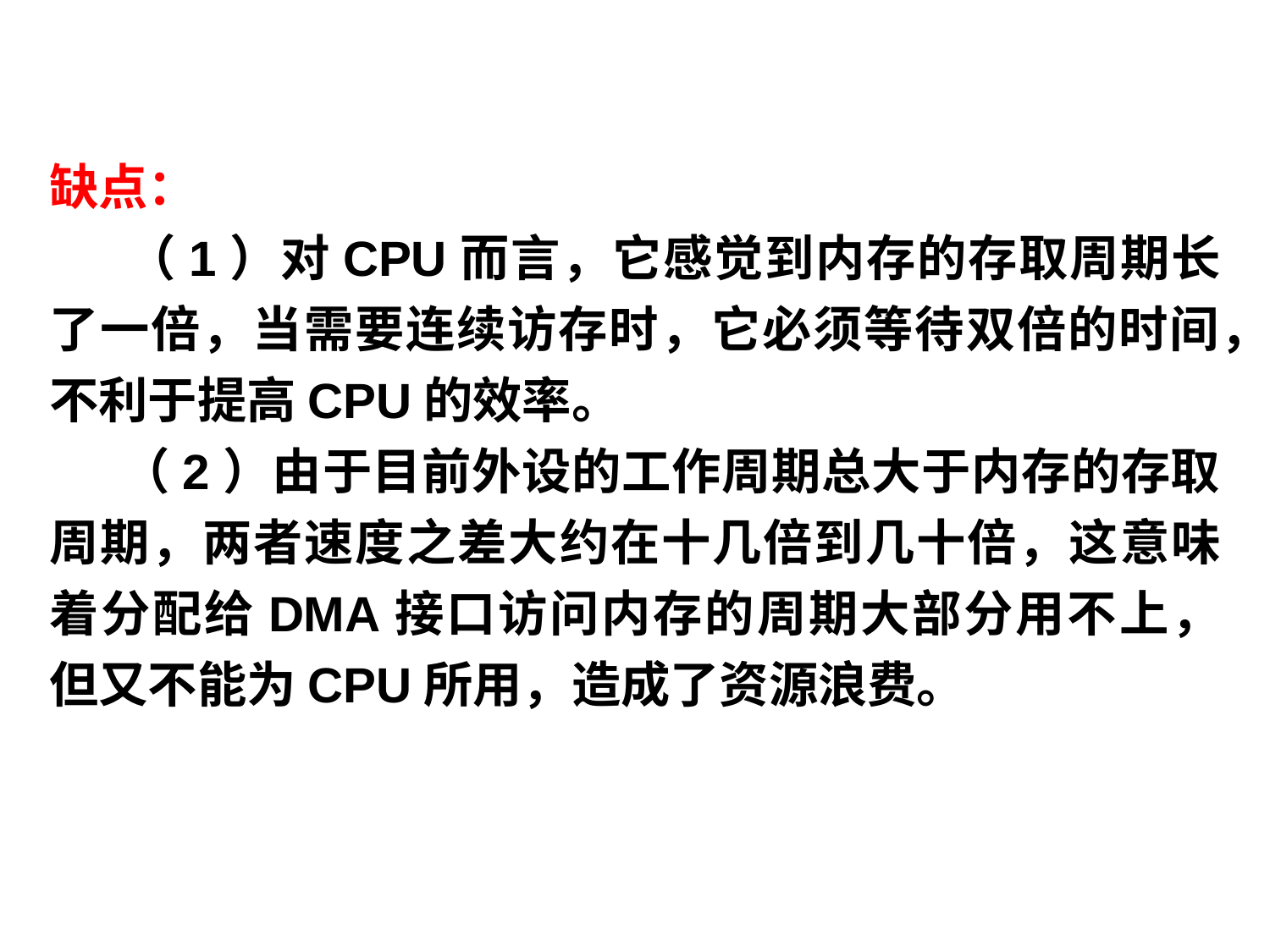

缺点：
     （1）对CPU而言，它感觉到内存的存取周期长了一倍，当需要连续访存时，它必须等待双倍的时间，不利于提高CPU的效率。
     （2）由于目前外设的工作周期总大于内存的存取周期，两者速度之差大约在十几倍到几十倍，这意味着分配给DMA接口访问内存的周期大部分用不上，但又不能为CPU所用，造成了资源浪费。